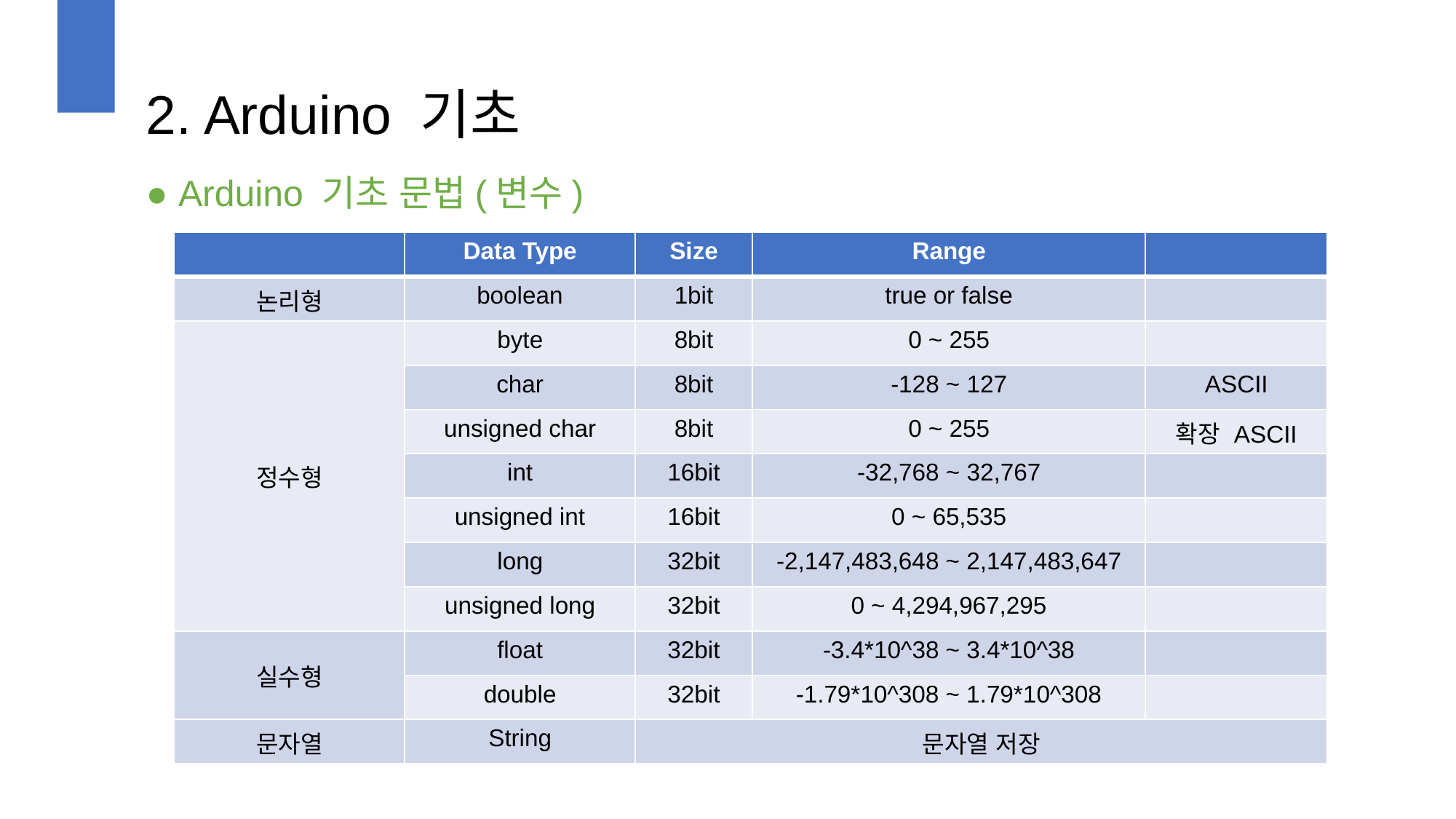

2. Arduino 기초

● Arduino 기초 문법(변수)
|  | Data Type | Size | Range |  |
| --- | --- | --- | --- | --- |
| 논리형 | boolean | 1bit | true or false |  |
| 정수형 | byte | 8bit | 0 ~ 255 |  |
|  | char | 8bit | -128 ~ 127 | ASCII |
|  | unsigned char | 8bit | 0 ~ 255 | 확장 ASCII |
|  | int | 16bit | -32,768 ~ 32,767 |  |
|  | unsigned int | 16bit | 0 ~ 65,535 |  |
|  | long | 32bit | -2,147,483,648 ~ 2,147,483,647 |  |
|  | unsigned long | 32bit | 0 ~ 4,294,967,295 |  |
| 실수형 | float | 32bit | -3.4\*10^38 ~ 3.4\*10^38 |  |
|  | double | 32bit | -1.79\*10^308 ~ 1.79\*10^308 |  |
| 문자열 | String | 문자열 저장 |  |  |